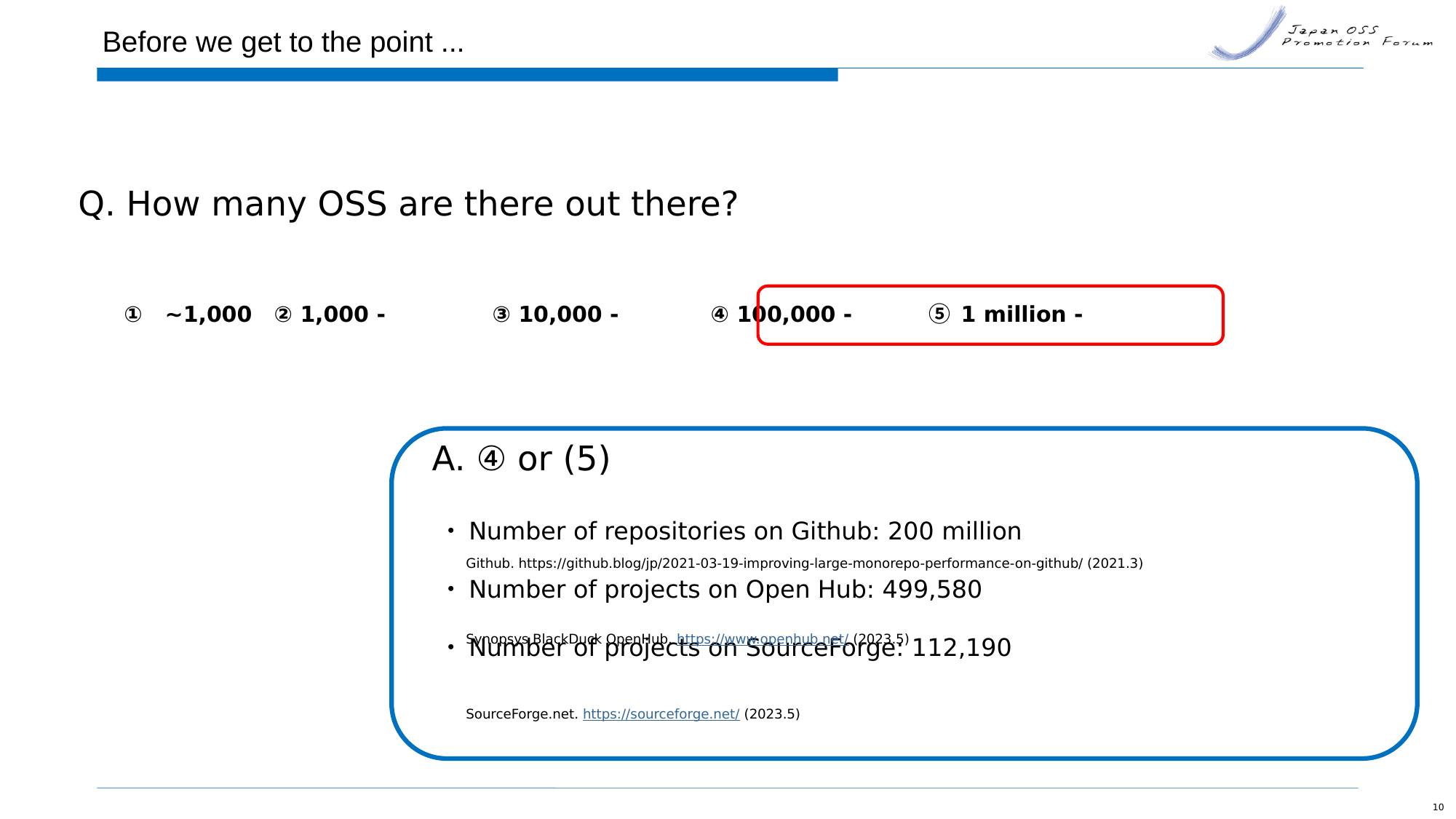

# Before we get to the point ...
Q. How many OSS are there out there?
~1,000	② 1,000 -	③ 10,000 -	④ 100,000 -　	⑤ 1 million -

A. ④ or (5)
・Number of repositories on Github: 200 million

・Number of projects on Open Hub: 499,580

・Number of projects on SourceForge: 112,190

Github. https://github.blog/jp/2021-03-19-improving-large-monorepo-performance-on-github/ (2021.3)
Synopsys BlackDuck OpenHub. https://www.openhub.net/ (2023.5)

SourceForge.net. https://sourceforge.net/ (2023.5)
10